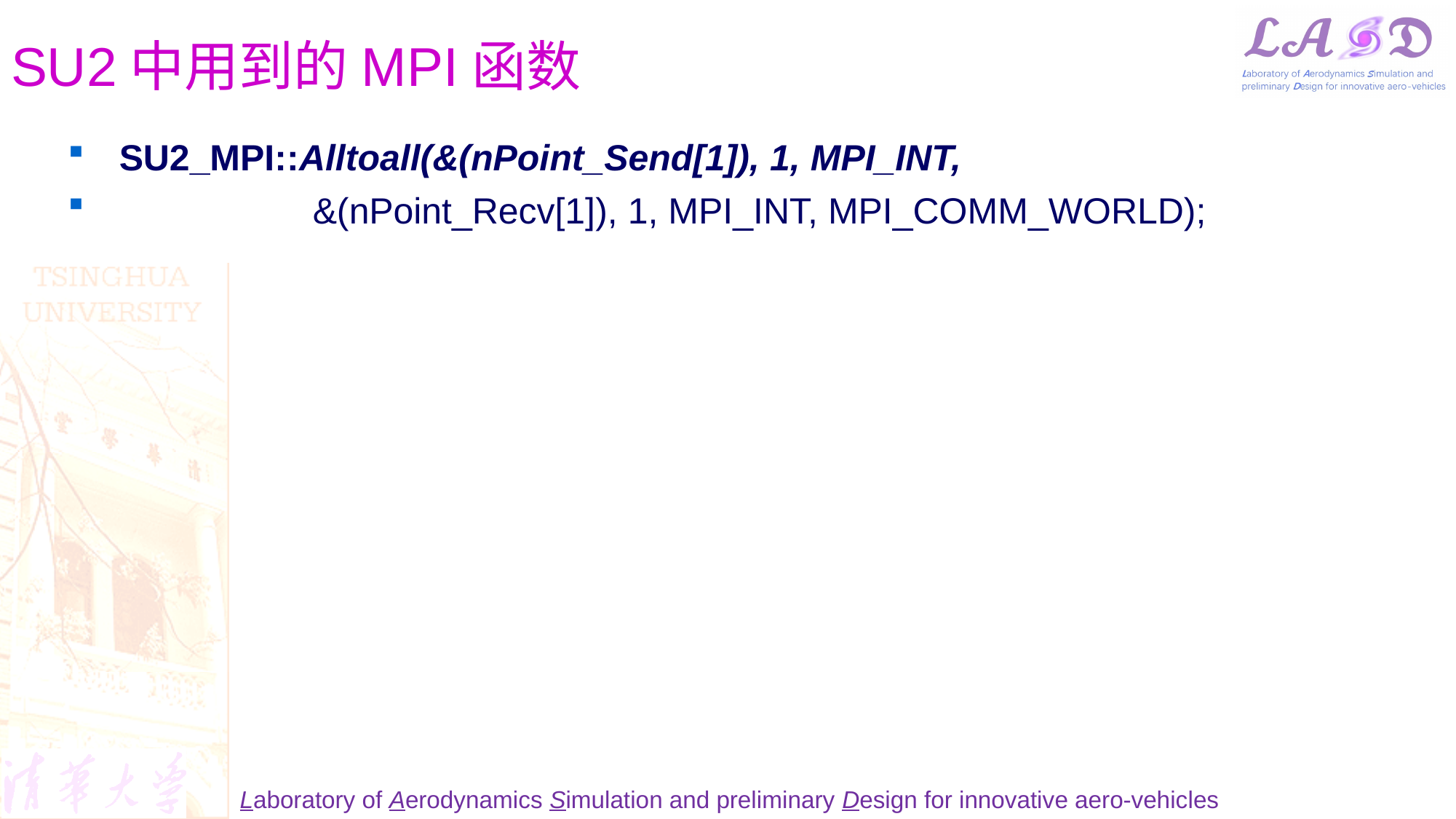

# SU2中用到的MPI函数
 SU2_MPI::Alltoall(&(nPoint_Send[1]), 1, MPI_INT,
                    &(nPoint_Recv[1]), 1, MPI_INT, MPI_COMM_WORLD);